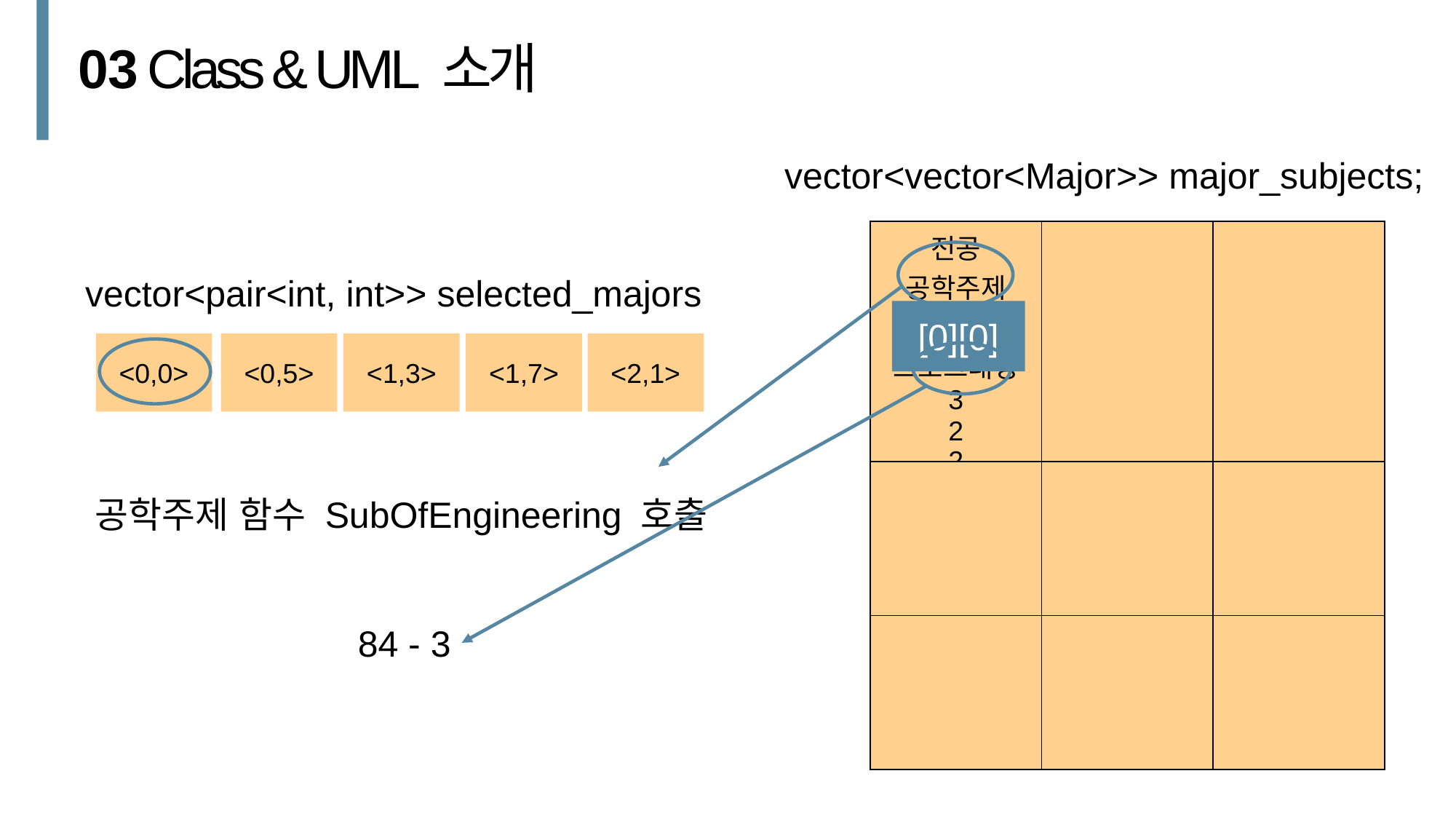

03
Class & UML 소개
vector<vector<Major>> major_subjects;
| 전공 공학주제 객체지향 프로그래밍 3 2 2 |  |  |
| --- | --- | --- |
|  |  |  |
|  |  |  |

vector<pair<int, int>> selected_majors
[0][0]
<0,0>
<0,5>
<1,3>
<1,7>
<2,1>

공학주제 함수 SubOfEngineering 호출
84 - 3